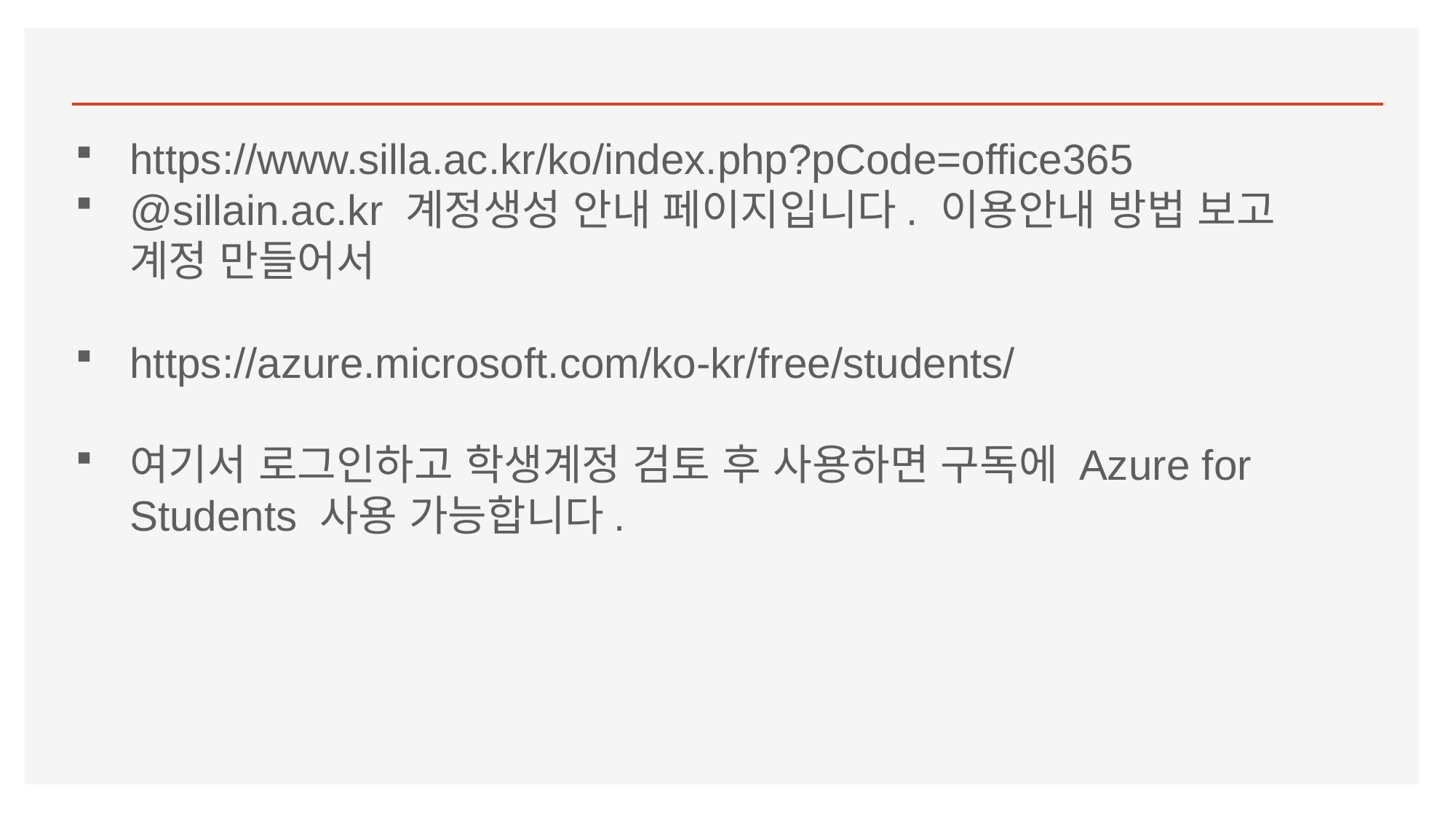

#
https://www.silla.ac.kr/ko/index.php?pCode=office365
@sillain.ac.kr 계정생성 안내 페이지입니다. 이용안내 방법 보고 계정 만들어서

https://azure.microsoft.com/ko-kr/free/students/

여기서 로그인하고 학생계정 검토 후 사용하면 구독에 Azure for Students 사용 가능합니다.